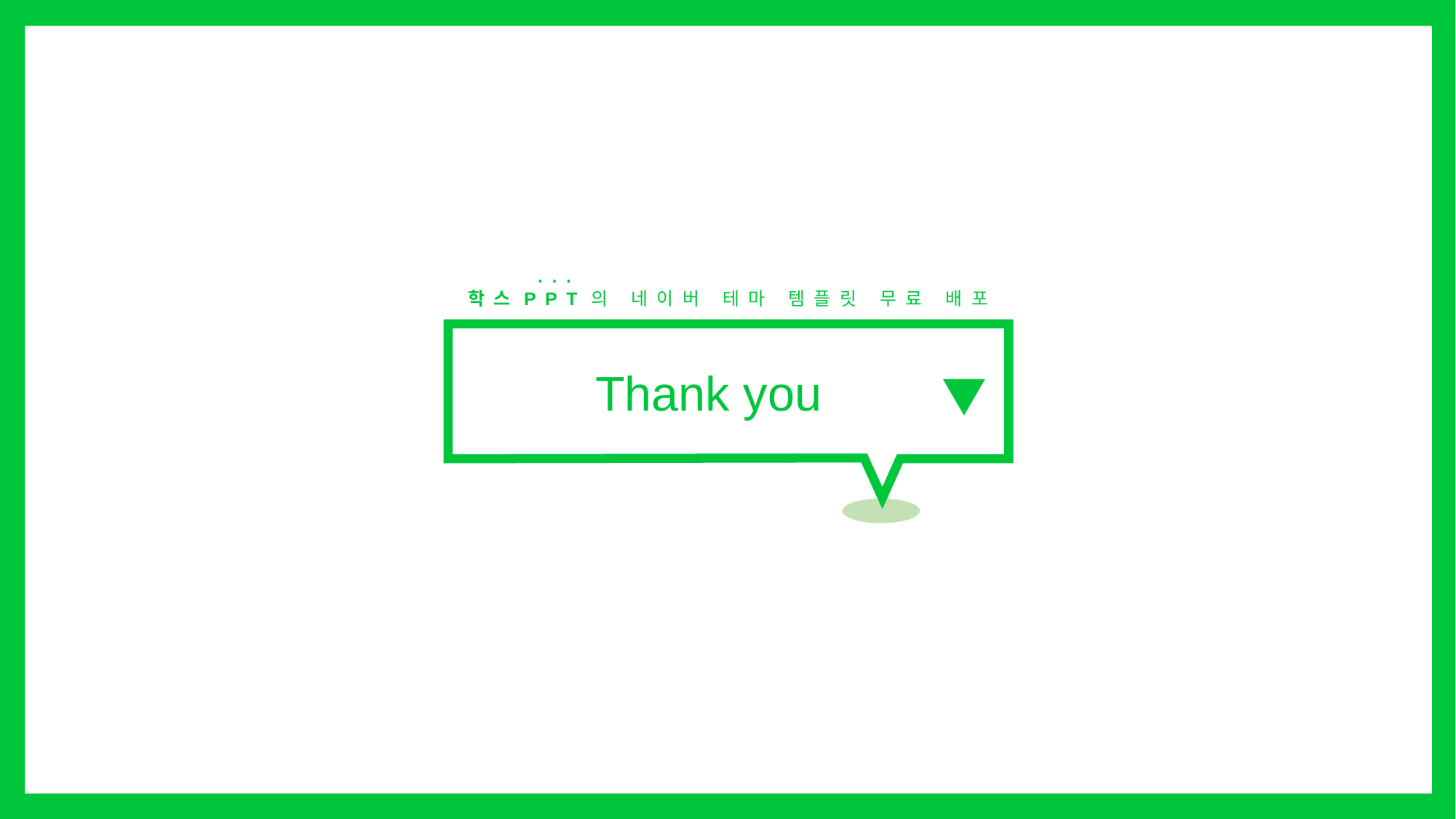

...
학스PPT의 네이버 테마 템플릿 무료 배포

Thank you